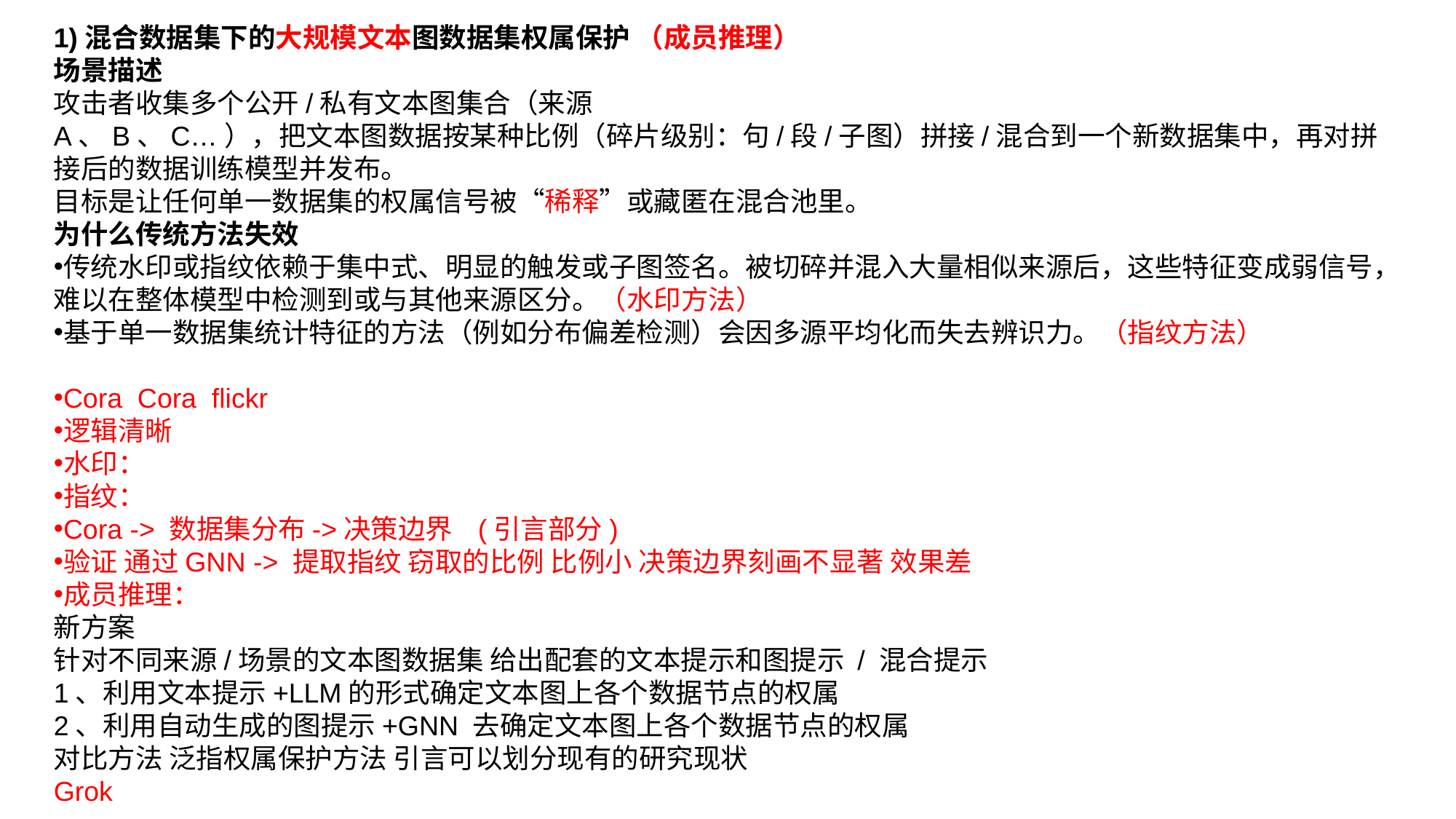

1)混合数据集下的大规模文本图数据集权属保护 （成员推理）
场景描述
攻击者收集多个公开/私有文本图集合（来源 A、B、C…），把文本图数据按某种比例（碎片级别：句/段/子图）拼接/混合到一个新数据集中，再对拼接后的数据训练模型并发布。
目标是让任何单一数据集的权属信号被“稀释”或藏匿在混合池里。
为什么传统方法失效
传统水印或指纹依赖于集中式、明显的触发或子图签名。被切碎并混入大量相似来源后，这些特征变成弱信号，难以在整体模型中检测到或与其他来源区分。（水印方法）
基于单一数据集统计特征的方法（例如分布偏差检测）会因多源平均化而失去辨识力。（指纹方法）

Cora  Cora  flickr
逻辑清晰
水印：
指纹：
Cora -> 数据集分布->决策边界   (引言部分)
验证 通过GNN -> 提取指纹 窃取的比例 比例小 决策边界刻画不显著 效果差
成员推理：
新方案
针对不同来源/场景的文本图数据集 给出配套的文本提示和图提示 / 混合提示
1、利用文本提示+LLM的形式确定文本图上各个数据节点的权属
2、利用自动生成的图提示+GNN 去确定文本图上各个数据节点的权属
对比方法 泛指权属保护方法 引言可以划分现有的研究现状
Grok